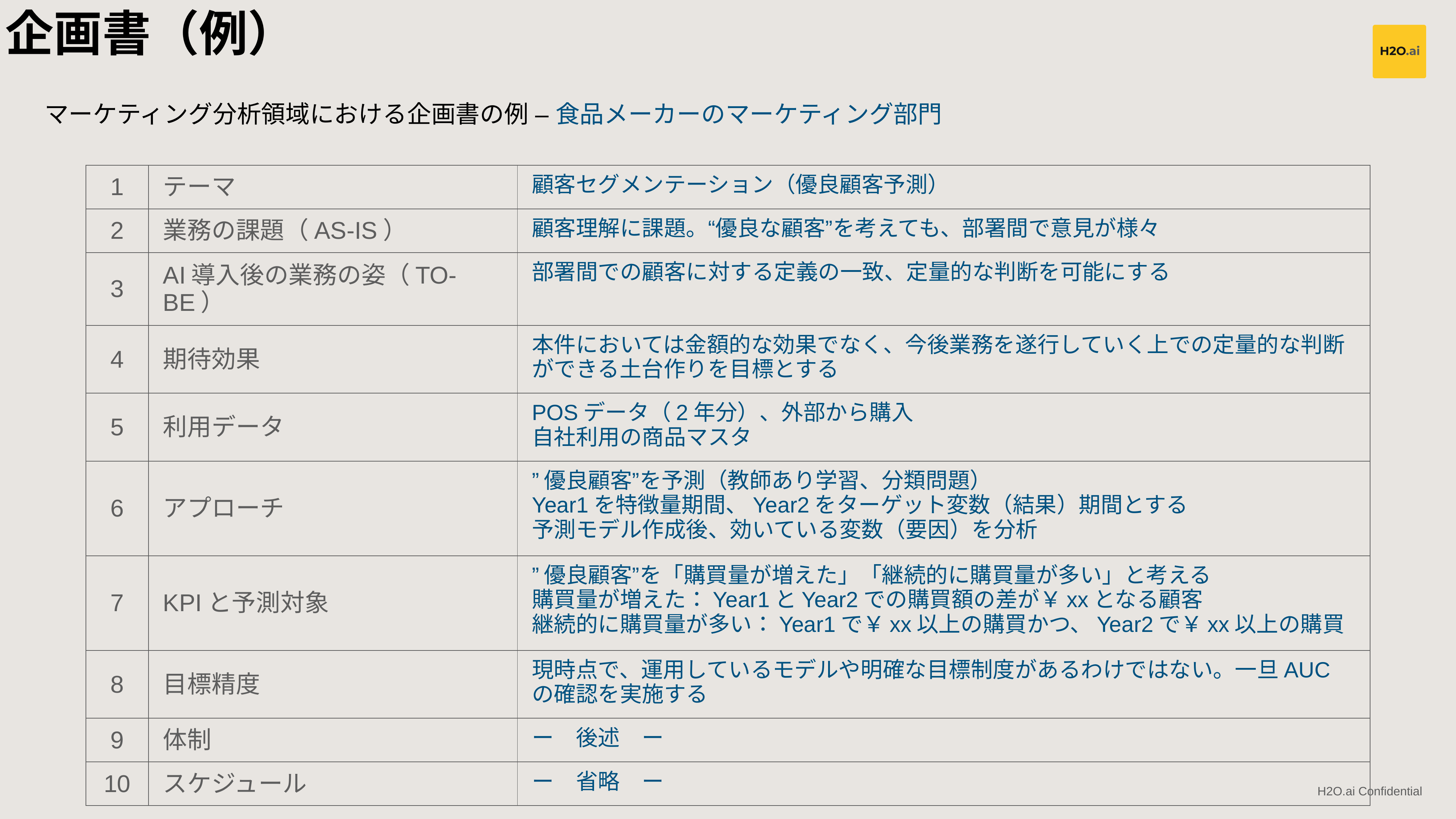

企画書（例）
マーケティング分析領域における企画書の例 – 食品メーカーのマーケティング部門
| 1 | テーマ | 顧客セグメンテーション（優良顧客予測） |
| --- | --- | --- |
| 2 | 業務の課題（AS-IS） | 顧客理解に課題。“優良な顧客”を考えても、部署間で意見が様々 |
| 3 | AI導入後の業務の姿（TO-BE） | 部署間での顧客に対する定義の一致、定量的な判断を可能にする |
| 4 | 期待効果 | 本件においては金額的な効果でなく、今後業務を遂行していく上での定量的な判断ができる土台作りを目標とする |
| 5 | 利用データ | POSデータ（2年分）、外部から購入 自社利用の商品マスタ |
| 6 | アプローチ | ”優良顧客”を予測（教師あり学習、分類問題） Year1を特徴量期間、Year2をターゲット変数（結果）期間とする 予測モデル作成後、効いている変数（要因）を分析 |
| 7 | KPIと予測対象 | ”優良顧客”を「購買量が増えた」「継続的に購買量が多い」と考える 購買量が増えた：Year1とYear2での購買額の差が￥xxとなる顧客 継続的に購買量が多い：Year1で￥xx以上の購買かつ、Year2で￥xx以上の購買 |
| 8 | 目標精度 | 現時点で、運用しているモデルや明確な目標制度があるわけではない。一旦AUCの確認を実施する |
| 9 | 体制 | ー　後述　ー |
| 10 | スケジュール | ー　省略　ー |